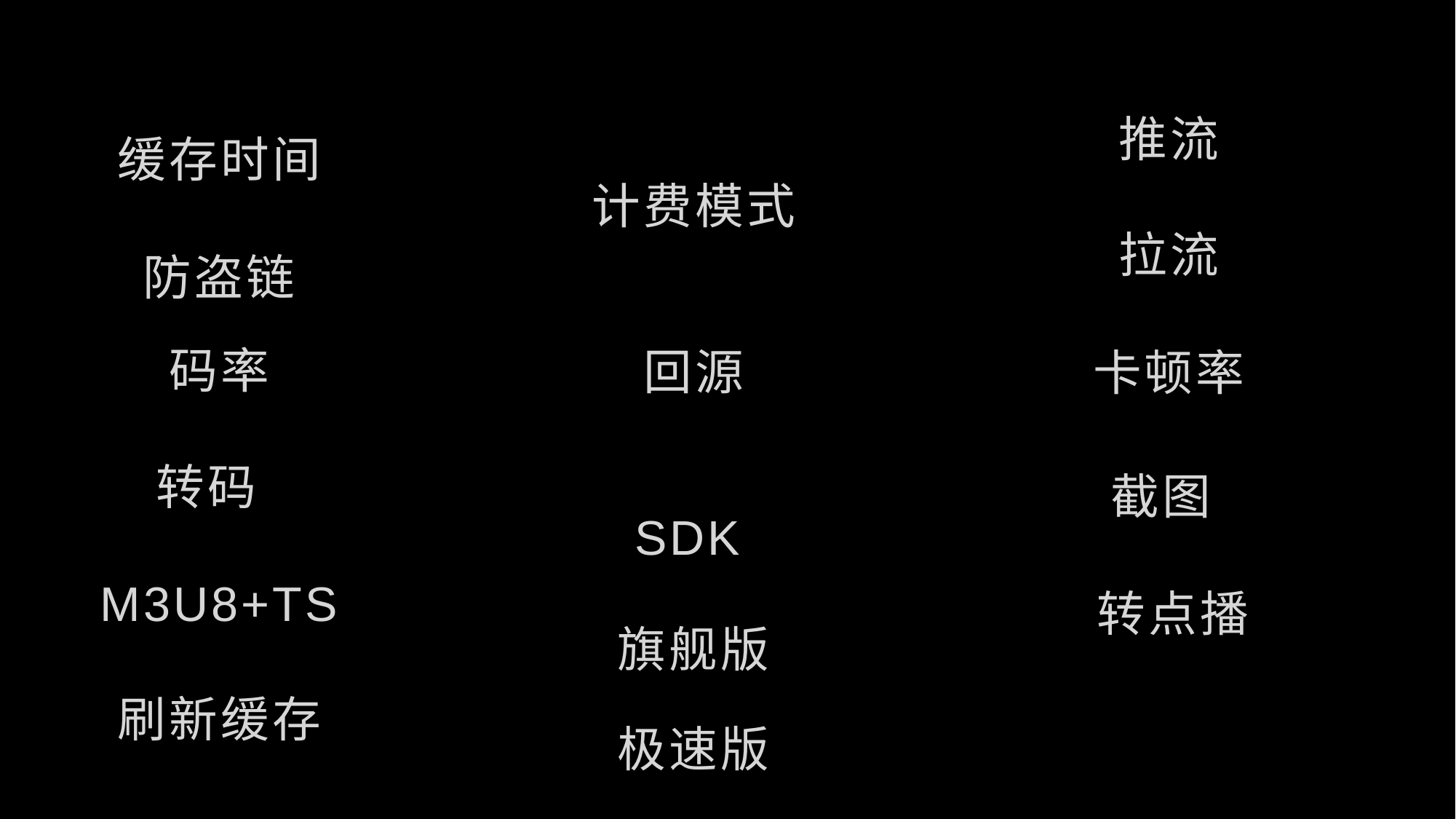

推流
缓存时间
计费模式
拉流
防盗链
码率
回源
卡顿率
转码
截图
SDK
M3U8+TS
转点播
旗舰版
刷新缓存
极速版